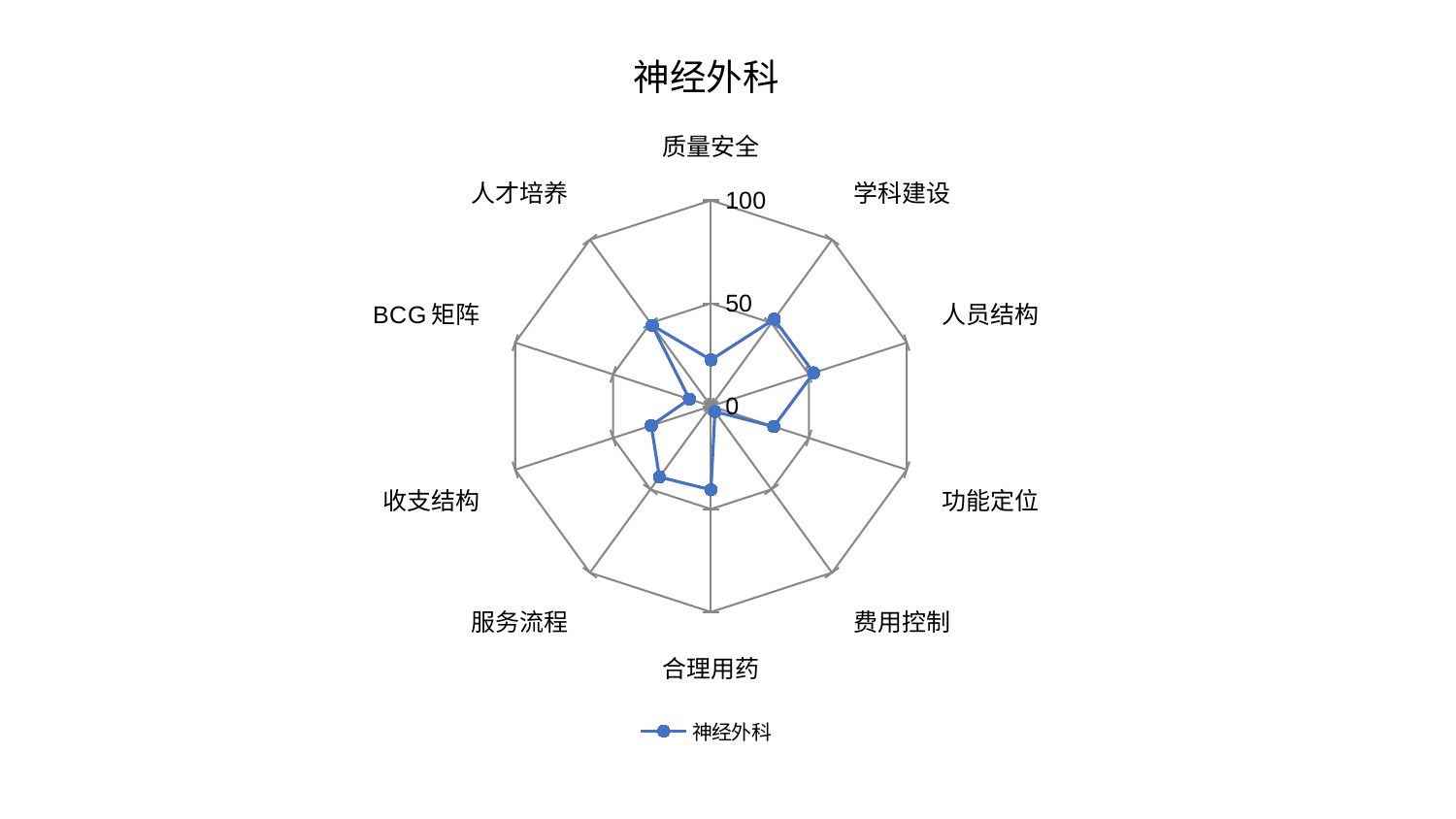

### Chart: 神经外科

| Category | 神经外科 |
|---|---|
| 质量安全 | 22.51682185150923 |
| 学科建设 | 52.265622487752196 |
| 人员结构 | 52.49752254991381 |
| 功能定位 | 32.07972467791511 |
| 费用控制 | 3.27025190323201 |
| 合理用药 | 40.62836564672781 |
| 服务流程 | 42.598474972139805 |
| 收支结构 | 30.514073531174787 |
| BCG矩阵 | 11.032926005273897 |
| 人才培养 | 48.55173104912718 |
118